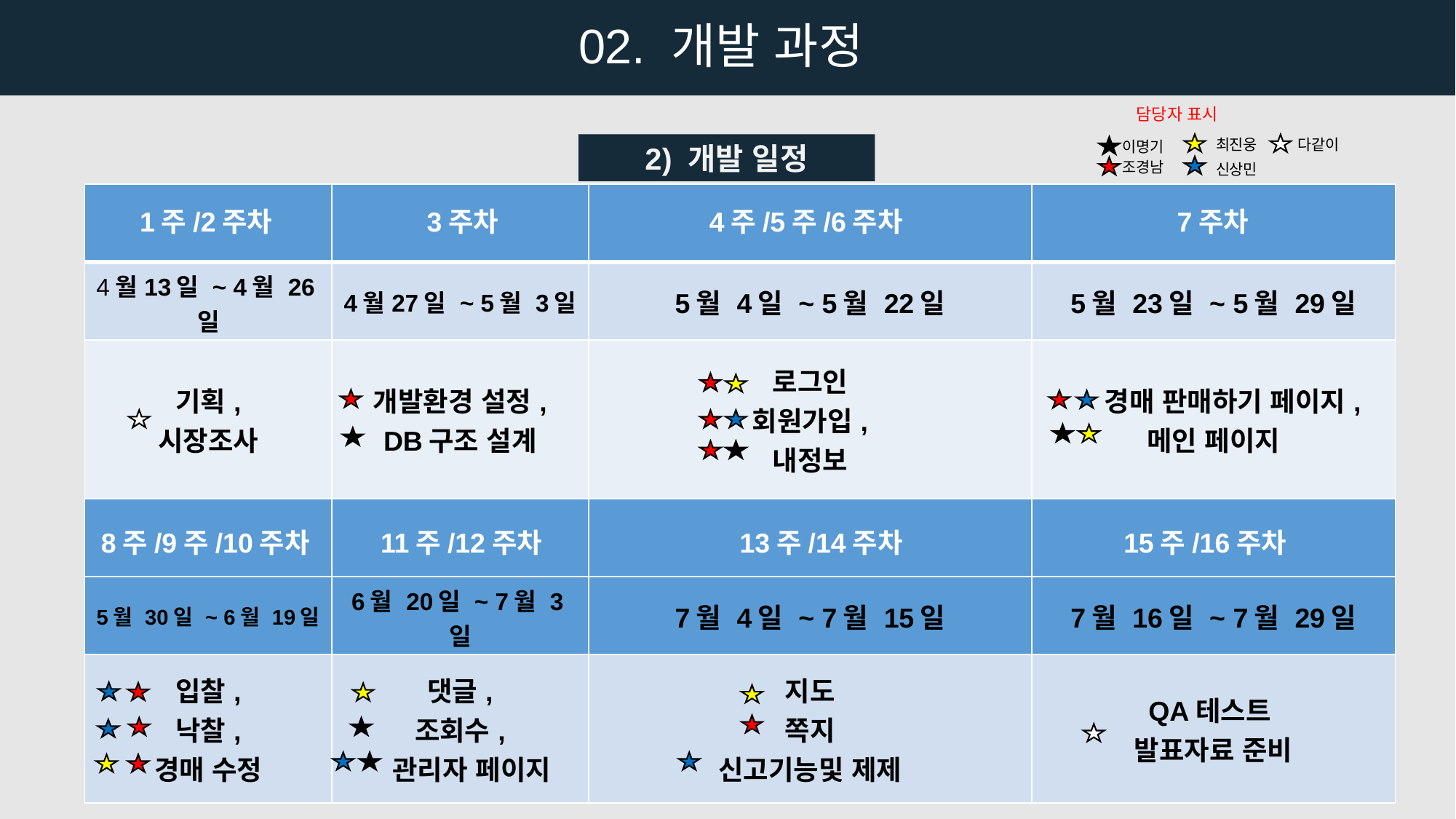

02. 개발 과정
담당자 표시
다같이
최진웅
이명기
2) 개발 일정

조경남
신상민

|  |  |  |  |
| --- | --- | --- | --- |
| 4월13일 ~ 4월 26일 | 4월27일 ~ 5월 3일 | 5월 4일 ~ 5월 22일 | 5월 23일 ~ 5월 29일 |
| 기획, 시장조사 | 개발환경 설정, DB구조 설계 | 로그인 회원가입, 내정보 | 경매 판매하기 페이지, 메인 페이지 |
|  |  |  |  |
| 5월 30일 ~ 6월 19일 | 6월 20일 ~ 7월 3일 | 7월 4일 ~ 7월 15일 | 7월 16일 ~ 7월 29일 |
| 입찰, 낙찰, 경매 수정 | 댓글, 조회수, 관리자 페이지 | 지도 쪽지 신고기능및 제제 | QA테스트 발표자료 준비 |
1주/2주차
3주차
4주/5주/6주차
7주차

8주/9주/10주차
11주/12주차
13주/14주차
15주/16주차